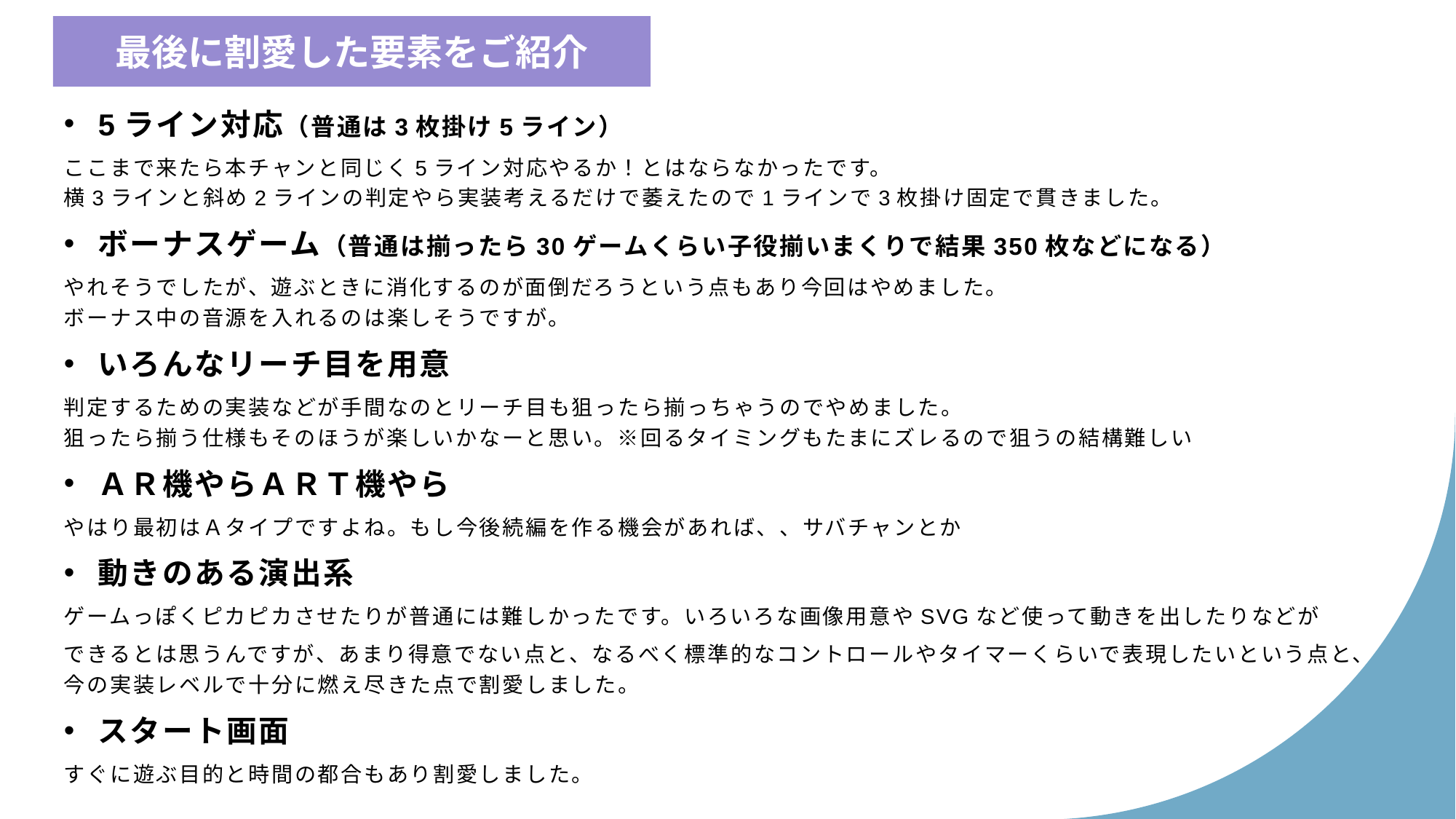

最後に割愛した要素をご紹介
5ライン対応（普通は3枚掛け5ライン）
ここまで来たら本チャンと同じく5ライン対応やるか！とはならなかったです。
横3ラインと斜め2ラインの判定やら実装考えるだけで萎えたので1ラインで3枚掛け固定で貫きました。
ボーナスゲーム（普通は揃ったら30ゲームくらい子役揃いまくりで結果350枚などになる）
やれそうでしたが、遊ぶときに消化するのが面倒だろうという点もあり今回はやめました。
ボーナス中の音源を入れるのは楽しそうですが。
いろんなリーチ目を用意
判定するための実装などが手間なのとリーチ目も狙ったら揃っちゃうのでやめました。
狙ったら揃う仕様もそのほうが楽しいかなーと思い。※回るタイミングもたまにズレるので狙うの結構難しい
ＡＲ機やらＡＲＴ機やら
やはり最初はＡタイプですよね。もし今後続編を作る機会があれば、、サバチャンとか
動きのある演出系
ゲームっぽくピカピカさせたりが普通には難しかったです。いろいろな画像用意やSVGなど使って動きを出したりなどが
できるとは思うんですが、あまり得意でない点と、なるべく標準的なコントロールやタイマーくらいで表現したいという点と、
今の実装レベルで十分に燃え尽きた点で割愛しました。
スタート画面
すぐに遊ぶ目的と時間の都合もあり割愛しました。
最後に割愛した要素をご紹介